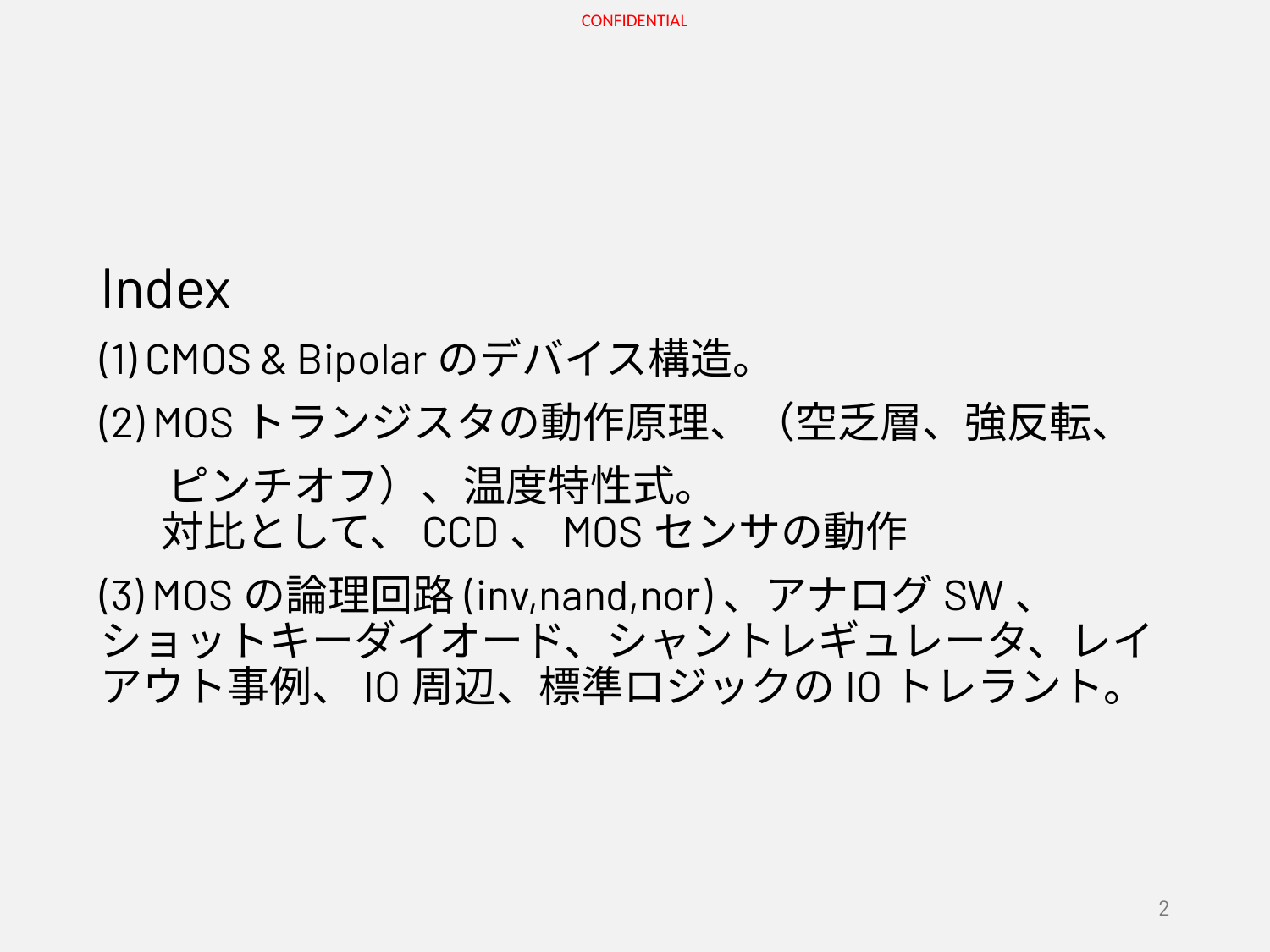

Index
(1) CMOS & Bipolarのデバイス構造。
(2) MOSトランジスタの動作原理、（空乏層、強反転、
      ピンチオフ）、温度特性式。
　  対比として、CCD、MOSセンサの動作
(3) MOSの論理回路(inv,nand,nor)、アナログSW、ショットキーダイオード、シャントレギュレータ、レイアウト事例、IO周辺、標準ロジックのIOトレラント。

2